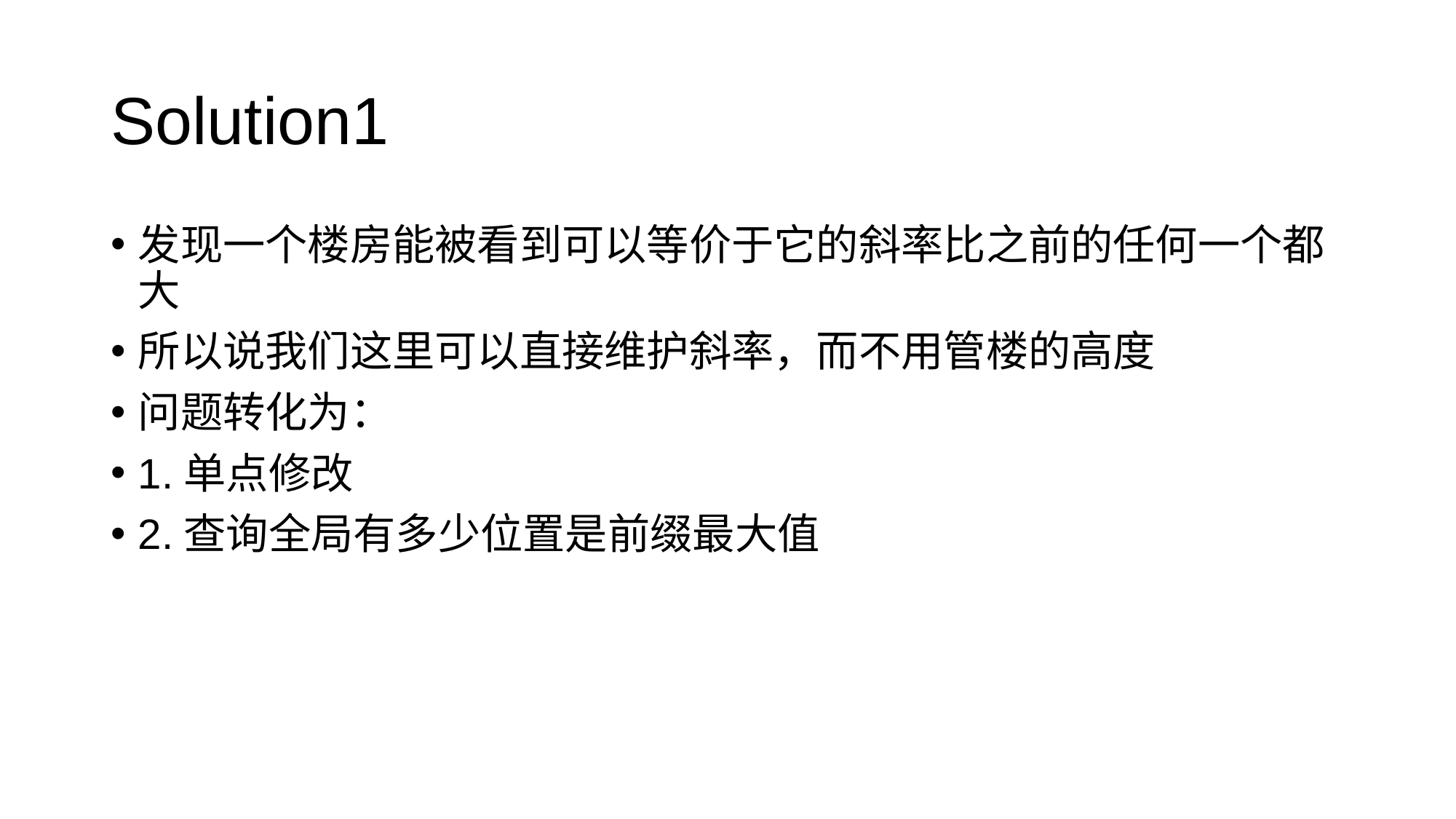

# Solution1
发现一个楼房能被看到可以等价于它的斜率比之前的任何一个都大
所以说我们这里可以直接维护斜率，而不用管楼的高度
问题转化为：
1.单点修改
2.查询全局有多少位置是前缀最大值